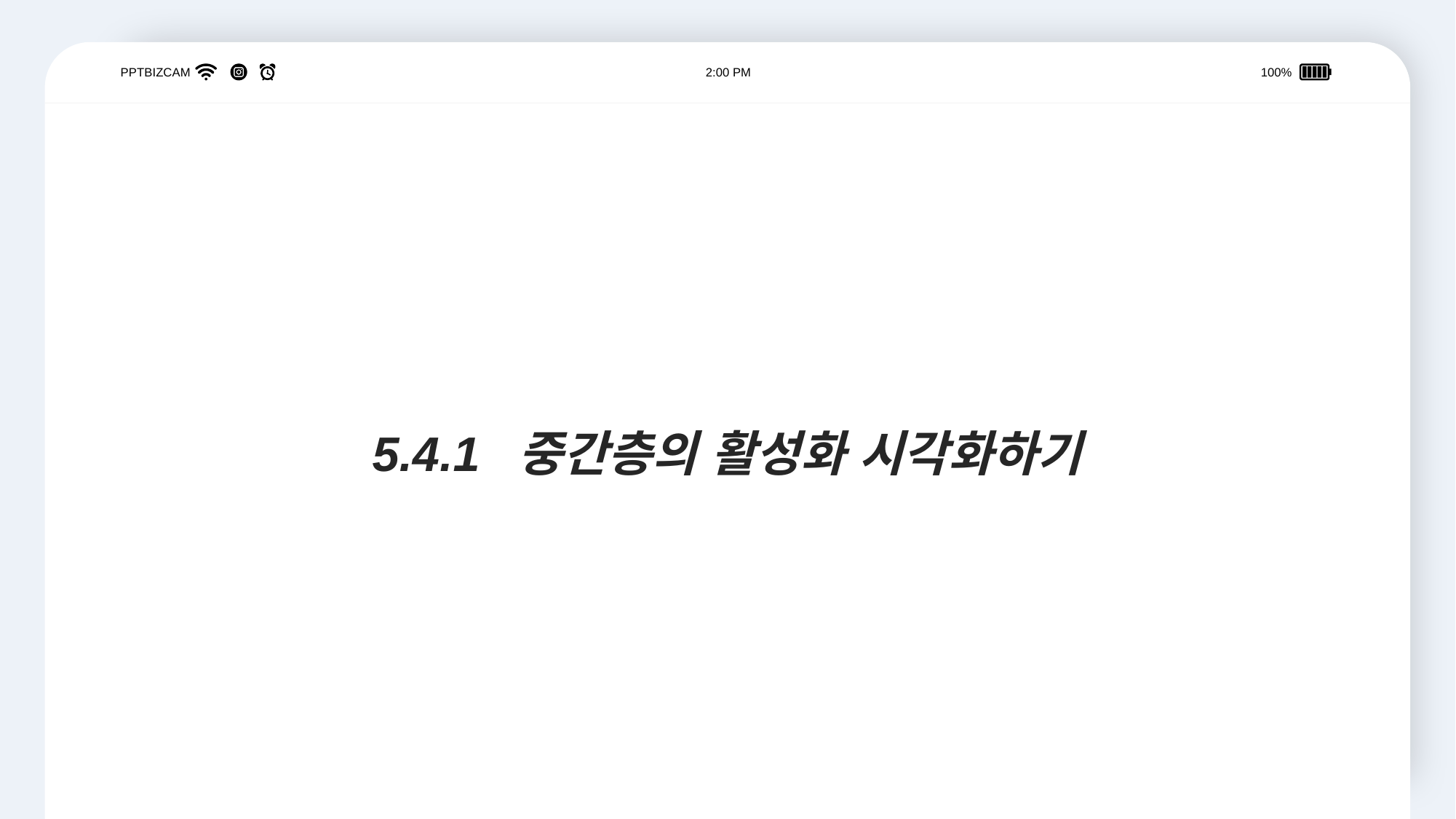

5.4.1  중간층의 활성화 시각화하기

PPTBIZCAM
2:00 PM
100%